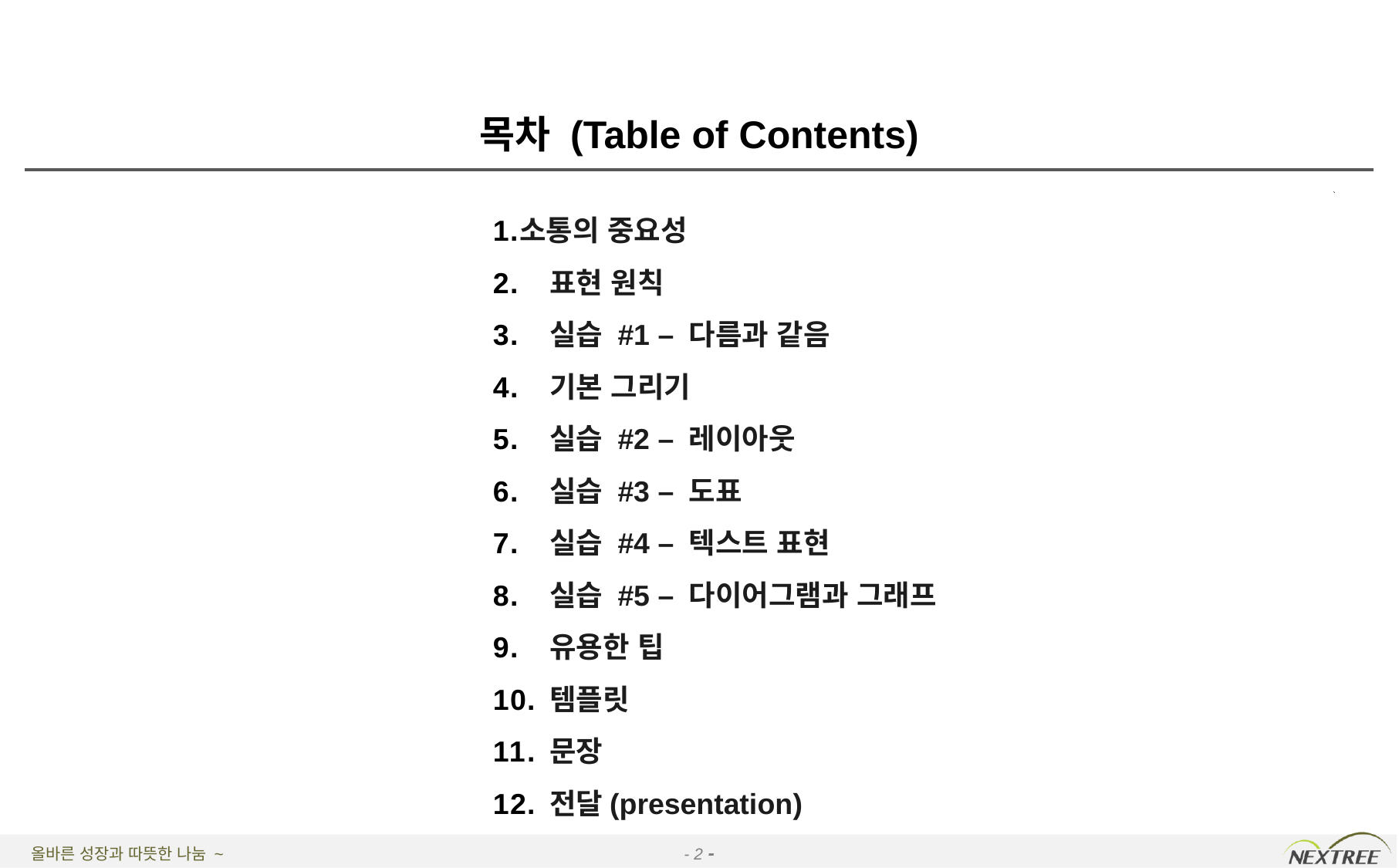

# 목차 (Table of Contents)
소통의 중요성
표현 원칙
실습 #1 – 다름과 같음
기본 그리기
실습 #2 – 레이아웃
실습 #3 – 도표
실습 #4 – 텍스트 표현
실습 #5 – 다이어그램과 그래프
유용한 팁
템플릿
문장
전달(presentation)